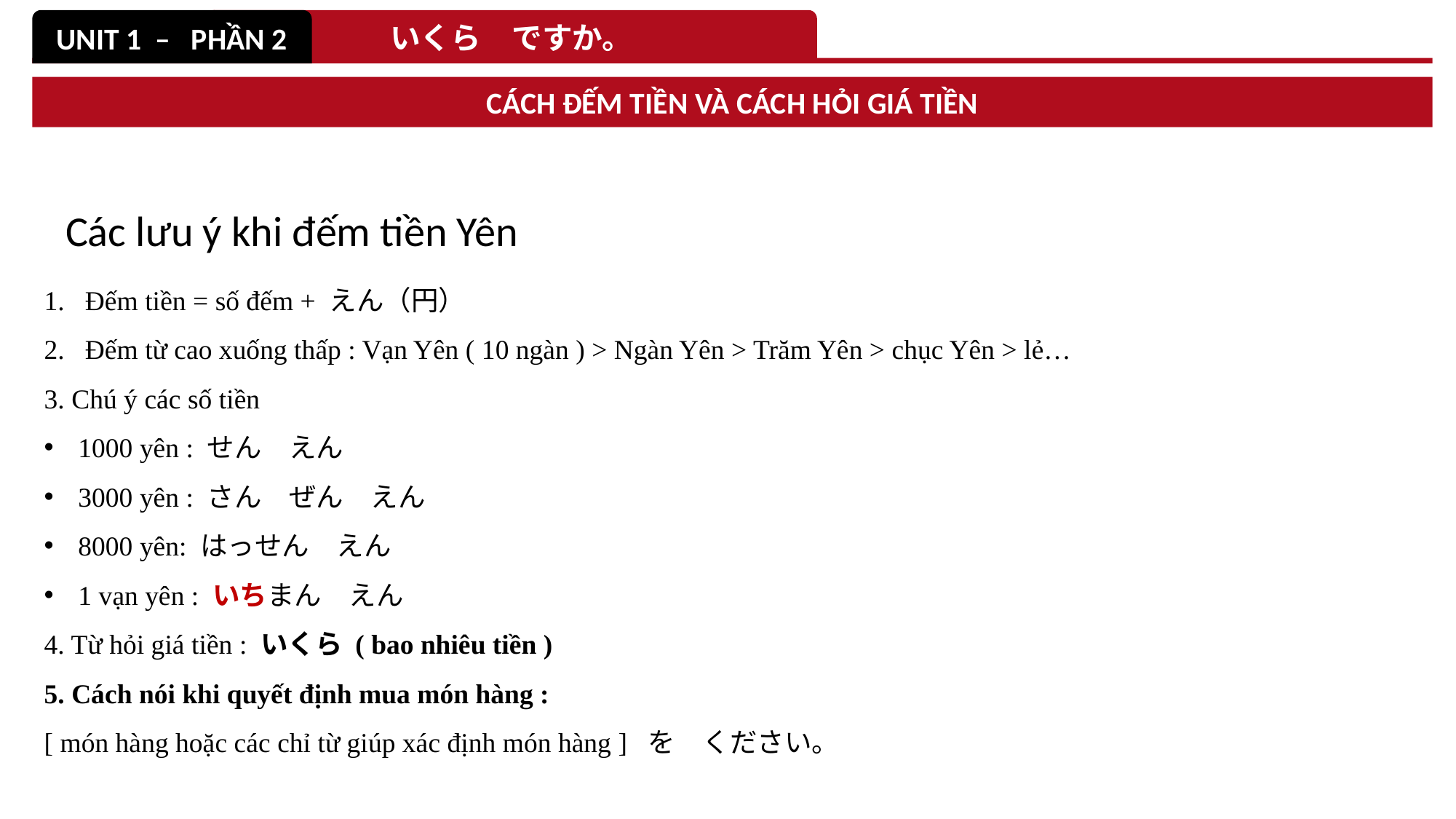

UNIT 1  –   PHẦN 2
いくら　ですか。

CÁCH ĐẾM TIỀN VÀ CÁCH HỎI GIÁ TIỀN
Các lưu ý khi đếm tiền Yên

Đếm tiền = số đếm + えん（円）
Đếm từ cao xuống thấp : Vạn Yên ( 10 ngàn ) > Ngàn Yên > Trăm Yên > chục Yên > lẻ…
3. Chú ý các số tiền
1000 yên : せん　えん
3000 yên : さん　ぜん　えん
8000 yên: はっせん　えん
1 vạn yên : いちまん　えん
4. Từ hỏi giá tiền : いくら ( bao nhiêu tiền )
5. Cách nói khi quyết định mua món hàng :
[ món hàng hoặc các chỉ từ giúp xác định món hàng ]  を　ください。